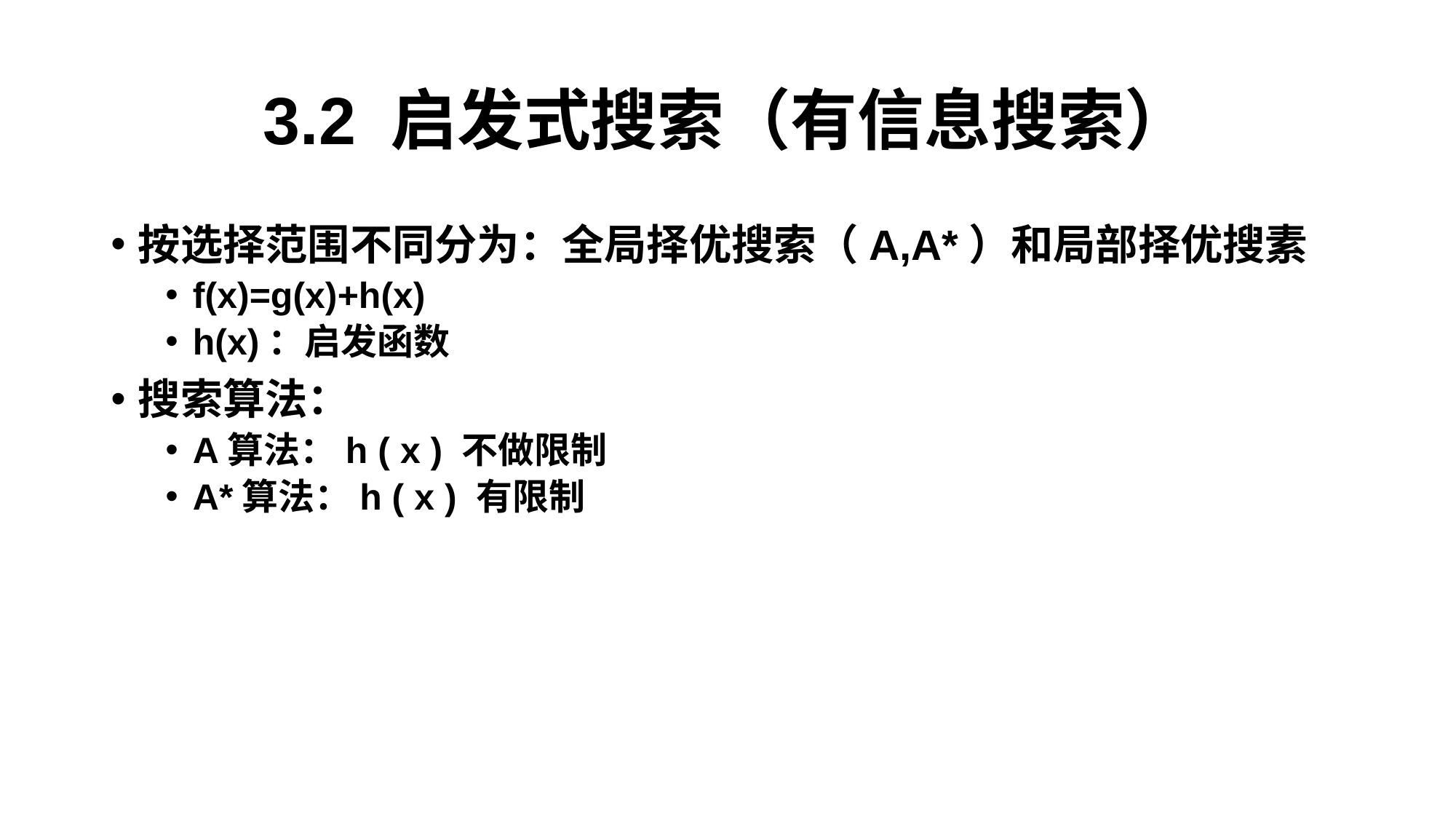

# 3.2 启发式搜索（有信息搜索）
按选择范围不同分为：全局择优搜索（A,A*）和局部择优搜素
f(x)=g(x)+h(x)
h(x)：启发函数
搜索算法：
A算法：h ( x ) 不做限制
A*算法：h ( x ) 有限制